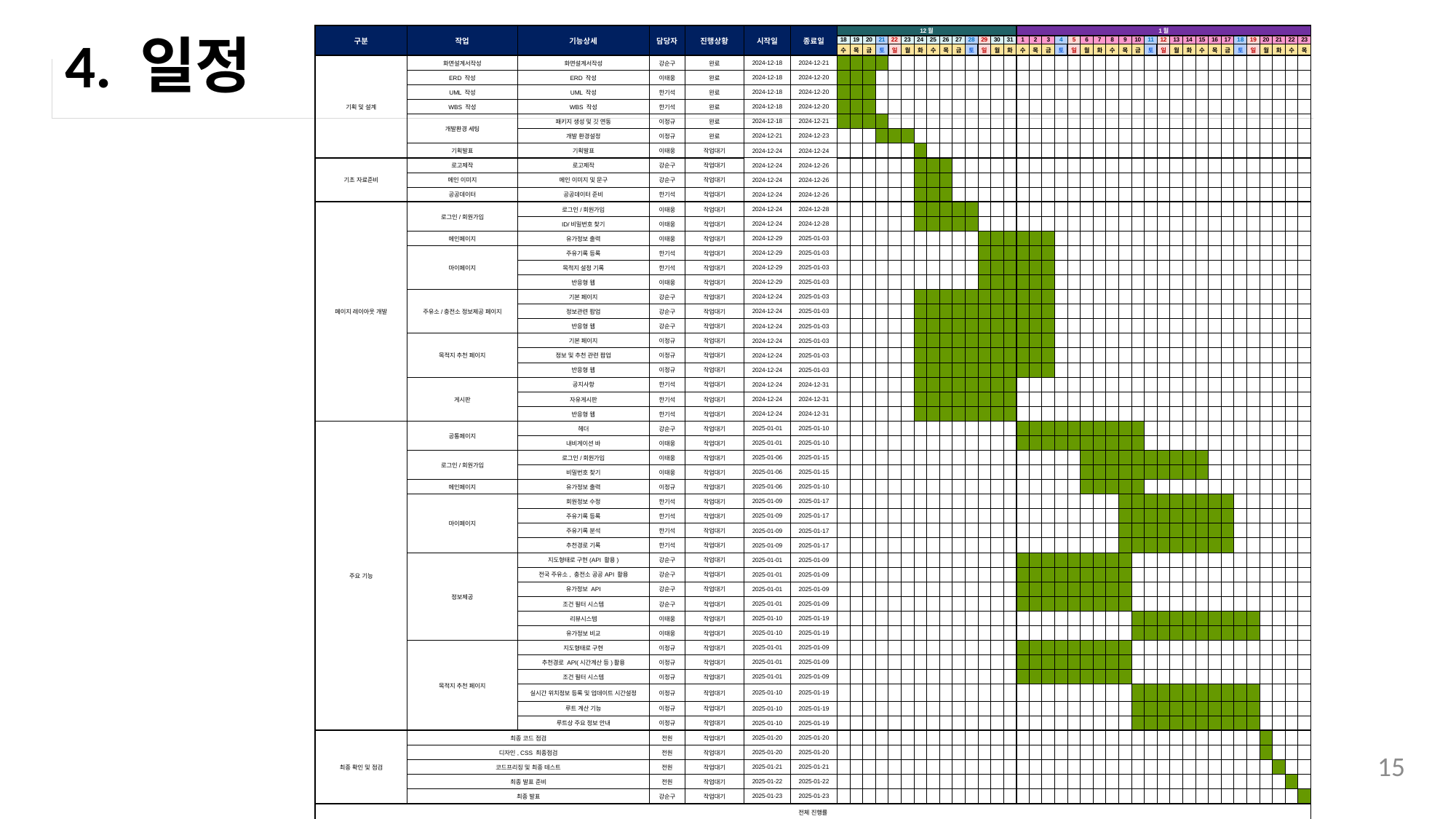

| 구분 | 작업 | 기능상세 | 담당자 | 진행상황 | 시작일 | 종료일 | 12월 |  |  |  |  |  |  |  |  |  |  |  |  |  | 1월 |  |  |  |  |  |  |  |  |  |  |  |  |  |  |  |  |  |  |  |  |  |  |
| --- | --- | --- | --- | --- | --- | --- | --- | --- | --- | --- | --- | --- | --- | --- | --- | --- | --- | --- | --- | --- | --- | --- | --- | --- | --- | --- | --- | --- | --- | --- | --- | --- | --- | --- | --- | --- | --- | --- | --- | --- | --- | --- | --- |
|  |  |  |  |  |  |  | 18 | 19 | 20 | 21 | 22 | 23 | 24 | 25 | 26 | 27 | 28 | 29 | 30 | 31 | 1 | 2 | 3 | 4 | 5 | 6 | 7 | 8 | 9 | 10 | 11 | 12 | 13 | 14 | 15 | 16 | 17 | 18 | 19 | 20 | 21 | 22 | 23 |
|  |  |  |  |  |  |  | 수 | 목 | 금 | 토 | 일 | 월 | 화 | 수 | 목 | 금 | 토 | 일 | 월 | 화 | 수 | 목 | 금 | 토 | 일 | 월 | 화 | 수 | 목 | 금 | 토 | 일 | 월 | 화 | 수 | 목 | 금 | 토 | 일 | 월 | 화 | 수 | 목 |
| 기획 및 설계 | 화면설계서작성 | 화면설계서작성 | 강순구 | 완료 | 2024-12-18 | 2024-12-21 |  |  |  |  |  |  |  |  |  |  |  |  |  |  |  |  |  |  |  |  |  |  |  |  |  |  |  |  |  |  |  |  |  |  |  |  |  |
|  | ERD 작성 | ERD 작성 | 이태웅 | 완료 | 2024-12-18 | 2024-12-20 |  |  |  |  |  |  |  |  |  |  |  |  |  |  |  |  |  |  |  |  |  |  |  |  |  |  |  |  |  |  |  |  |  |  |  |  |  |
|  | UML 작성 | UML 작성 | 한기석 | 완료 | 2024-12-18 | 2024-12-20 |  |  |  |  |  |  |  |  |  |  |  |  |  |  |  |  |  |  |  |  |  |  |  |  |  |  |  |  |  |  |  |  |  |  |  |  |  |
|  | WBS 작성 | WBS 작성 | 한기석 | 완료 | 2024-12-18 | 2024-12-20 |  |  |  |  |  |  |  |  |  |  |  |  |  |  |  |  |  |  |  |  |  |  |  |  |  |  |  |  |  |  |  |  |  |  |  |  |  |
|  | 개발환경 세팅 | 패키지 생성 및 깃 연동 | 이정규 | 완료 | 2024-12-18 | 2024-12-21 |  |  |  |  |  |  |  |  |  |  |  |  |  |  |  |  |  |  |  |  |  |  |  |  |  |  |  |  |  |  |  |  |  |  |  |  |  |
|  |  | 개발 환경설정 | 이정규 | 완료 | 2024-12-21 | 2024-12-23 |  |  |  |  |  |  |  |  |  |  |  |  |  |  |  |  |  |  |  |  |  |  |  |  |  |  |  |  |  |  |  |  |  |  |  |  |  |
|  | 기획발표 | 기획발표 | 이태웅 | 작업대기 | 2024-12-24 | 2024-12-24 |  |  |  |  |  |  |  |  |  |  |  |  |  |  |  |  |  |  |  |  |  |  |  |  |  |  |  |  |  |  |  |  |  |  |  |  |  |
| 기초 자료준비 | 로고제작 | 로고제작 | 강순구 | 작업대기 | 2024-12-24 | 2024-12-26 |  |  |  |  |  |  |  |  |  |  |  |  |  |  |  |  |  |  |  |  |  |  |  |  |  |  |  |  |  |  |  |  |  |  |  |  |  |
|  | 메인 이미지 | 메인 이미지 및 문구 | 강순구 | 작업대기 | 2024-12-24 | 2024-12-26 |  |  |  |  |  |  |  |  |  |  |  |  |  |  |  |  |  |  |  |  |  |  |  |  |  |  |  |  |  |  |  |  |  |  |  |  |  |
|  | 공공데이터 | 공공데이터 준비 | 한기석 | 작업대기 | 2024-12-24 | 2024-12-26 |  |  |  |  |  |  |  |  |  |  |  |  |  |  |  |  |  |  |  |  |  |  |  |  |  |  |  |  |  |  |  |  |  |  |  |  |  |
| 페이지 레이아웃 개발 | 로그인/회원가입 | 로그인/회원가입 | 이태웅 | 작업대기 | 2024-12-24 | 2024-12-28 |  |  |  |  |  |  |  |  |  |  |  |  |  |  |  |  |  |  |  |  |  |  |  |  |  |  |  |  |  |  |  |  |  |  |  |  |  |
|  |  | ID/비밀번호 찾기 | 이태웅 | 작업대기 | 2024-12-24 | 2024-12-28 |  |  |  |  |  |  |  |  |  |  |  |  |  |  |  |  |  |  |  |  |  |  |  |  |  |  |  |  |  |  |  |  |  |  |  |  |  |
|  | 메인페이지 | 유가정보 출력 | 이태웅 | 작업대기 | 2024-12-29 | 2025-01-03 |  |  |  |  |  |  |  |  |  |  |  |  |  |  |  |  |  |  |  |  |  |  |  |  |  |  |  |  |  |  |  |  |  |  |  |  |  |
|  | 마이페이지 | 주유기록 등록 | 한기석 | 작업대기 | 2024-12-29 | 2025-01-03 |  |  |  |  |  |  |  |  |  |  |  |  |  |  |  |  |  |  |  |  |  |  |  |  |  |  |  |  |  |  |  |  |  |  |  |  |  |
|  |  | 목적지 설정 기록 | 한기석 | 작업대기 | 2024-12-29 | 2025-01-03 |  |  |  |  |  |  |  |  |  |  |  |  |  |  |  |  |  |  |  |  |  |  |  |  |  |  |  |  |  |  |  |  |  |  |  |  |  |
|  |  | 반응형 웹 | 이태웅 | 작업대기 | 2024-12-29 | 2025-01-03 |  |  |  |  |  |  |  |  |  |  |  |  |  |  |  |  |  |  |  |  |  |  |  |  |  |  |  |  |  |  |  |  |  |  |  |  |  |
|  | 주유소/충전소 정보제공 페이지 | 기본 페이지 | 강순구 | 작업대기 | 2024-12-24 | 2025-01-03 |  |  |  |  |  |  |  |  |  |  |  |  |  |  |  |  |  |  |  |  |  |  |  |  |  |  |  |  |  |  |  |  |  |  |  |  |  |
|  |  | 정보관련 팝업 | 강순구 | 작업대기 | 2024-12-24 | 2025-01-03 |  |  |  |  |  |  |  |  |  |  |  |  |  |  |  |  |  |  |  |  |  |  |  |  |  |  |  |  |  |  |  |  |  |  |  |  |  |
|  |  | 반응형 웹 | 강순구 | 작업대기 | 2024-12-24 | 2025-01-03 |  |  |  |  |  |  |  |  |  |  |  |  |  |  |  |  |  |  |  |  |  |  |  |  |  |  |  |  |  |  |  |  |  |  |  |  |  |
|  | 목적지 추천 페이지 | 기본 페이지 | 이정규 | 작업대기 | 2024-12-24 | 2025-01-03 |  |  |  |  |  |  |  |  |  |  |  |  |  |  |  |  |  |  |  |  |  |  |  |  |  |  |  |  |  |  |  |  |  |  |  |  |  |
|  |  | 정보 및 추천 관련 팝업 | 이정규 | 작업대기 | 2024-12-24 | 2025-01-03 |  |  |  |  |  |  |  |  |  |  |  |  |  |  |  |  |  |  |  |  |  |  |  |  |  |  |  |  |  |  |  |  |  |  |  |  |  |
|  |  | 반응형 웹 | 이정규 | 작업대기 | 2024-12-24 | 2025-01-03 |  |  |  |  |  |  |  |  |  |  |  |  |  |  |  |  |  |  |  |  |  |  |  |  |  |  |  |  |  |  |  |  |  |  |  |  |  |
|  | 게시판 | 공지사항 | 한기석 | 작업대기 | 2024-12-24 | 2024-12-31 |  |  |  |  |  |  |  |  |  |  |  |  |  |  |  |  |  |  |  |  |  |  |  |  |  |  |  |  |  |  |  |  |  |  |  |  |  |
|  |  | 자유게시판 | 한기석 | 작업대기 | 2024-12-24 | 2024-12-31 |  |  |  |  |  |  |  |  |  |  |  |  |  |  |  |  |  |  |  |  |  |  |  |  |  |  |  |  |  |  |  |  |  |  |  |  |  |
|  |  | 반응형 웹 | 한기석 | 작업대기 | 2024-12-24 | 2024-12-31 |  |  |  |  |  |  |  |  |  |  |  |  |  |  |  |  |  |  |  |  |  |  |  |  |  |  |  |  |  |  |  |  |  |  |  |  |  |
| 주요 기능 | 공통페이지 | 헤더 | 강순구 | 작업대기 | 2025-01-01 | 2025-01-10 |  |  |  |  |  |  |  |  |  |  |  |  |  |  |  |  |  |  |  |  |  |  |  |  |  |  |  |  |  |  |  |  |  |  |  |  |  |
|  |  | 내비게이션 바 | 이태웅 | 작업대기 | 2025-01-01 | 2025-01-10 |  |  |  |  |  |  |  |  |  |  |  |  |  |  |  |  |  |  |  |  |  |  |  |  |  |  |  |  |  |  |  |  |  |  |  |  |  |
|  | 로그인/회원가입 | 로그인/회원가입 | 이태웅 | 작업대기 | 2025-01-06 | 2025-01-15 |  |  |  |  |  |  |  |  |  |  |  |  |  |  |  |  |  |  |  |  |  |  |  |  |  |  |  |  |  |  |  |  |  |  |  |  |  |
|  |  | 비밀번호 찾기 | 이태웅 | 작업대기 | 2025-01-06 | 2025-01-15 |  |  |  |  |  |  |  |  |  |  |  |  |  |  |  |  |  |  |  |  |  |  |  |  |  |  |  |  |  |  |  |  |  |  |  |  |  |
|  | 메인페이지 | 유가정보 출력 | 이정규 | 작업대기 | 2025-01-06 | 2025-01-10 |  |  |  |  |  |  |  |  |  |  |  |  |  |  |  |  |  |  |  |  |  |  |  |  |  |  |  |  |  |  |  |  |  |  |  |  |  |
|  | 마이페이지 | 회원정보 수정 | 한기석 | 작업대기 | 2025-01-09 | 2025-01-17 |  |  |  |  |  |  |  |  |  |  |  |  |  |  |  |  |  |  |  |  |  |  |  |  |  |  |  |  |  |  |  |  |  |  |  |  |  |
|  |  | 주유기록 등록 | 한기석 | 작업대기 | 2025-01-09 | 2025-01-17 |  |  |  |  |  |  |  |  |  |  |  |  |  |  |  |  |  |  |  |  |  |  |  |  |  |  |  |  |  |  |  |  |  |  |  |  |  |
|  |  | 주유기록 분석 | 한기석 | 작업대기 | 2025-01-09 | 2025-01-17 |  |  |  |  |  |  |  |  |  |  |  |  |  |  |  |  |  |  |  |  |  |  |  |  |  |  |  |  |  |  |  |  |  |  |  |  |  |
|  |  | 추천경로 기록 | 한기석 | 작업대기 | 2025-01-09 | 2025-01-17 |  |  |  |  |  |  |  |  |  |  |  |  |  |  |  |  |  |  |  |  |  |  |  |  |  |  |  |  |  |  |  |  |  |  |  |  |  |
|  | 정보제공 | 지도형태로 구현(API 활용) | 강순구 | 작업대기 | 2025-01-01 | 2025-01-09 |  |  |  |  |  |  |  |  |  |  |  |  |  |  |  |  |  |  |  |  |  |  |  |  |  |  |  |  |  |  |  |  |  |  |  |  |  |
|  |  | 전국 주유소, 충전소 공공API 활용 | 강순구 | 작업대기 | 2025-01-01 | 2025-01-09 |  |  |  |  |  |  |  |  |  |  |  |  |  |  |  |  |  |  |  |  |  |  |  |  |  |  |  |  |  |  |  |  |  |  |  |  |  |
|  |  | 유가정보 API | 강순구 | 작업대기 | 2025-01-01 | 2025-01-09 |  |  |  |  |  |  |  |  |  |  |  |  |  |  |  |  |  |  |  |  |  |  |  |  |  |  |  |  |  |  |  |  |  |  |  |  |  |
|  |  | 조건 필터 시스템 | 강순구 | 작업대기 | 2025-01-01 | 2025-01-09 |  |  |  |  |  |  |  |  |  |  |  |  |  |  |  |  |  |  |  |  |  |  |  |  |  |  |  |  |  |  |  |  |  |  |  |  |  |
|  |  | 리뷰시스템 | 이태웅 | 작업대기 | 2025-01-10 | 2025-01-19 |  |  |  |  |  |  |  |  |  |  |  |  |  |  |  |  |  |  |  |  |  |  |  |  |  |  |  |  |  |  |  |  |  |  |  |  |  |
|  |  | 유가정보 비교 | 이태웅 | 작업대기 | 2025-01-10 | 2025-01-19 |  |  |  |  |  |  |  |  |  |  |  |  |  |  |  |  |  |  |  |  |  |  |  |  |  |  |  |  |  |  |  |  |  |  |  |  |  |
|  | 목적지 추천 페이지 | 지도형태로 구현 | 이정규 | 작업대기 | 2025-01-01 | 2025-01-09 |  |  |  |  |  |  |  |  |  |  |  |  |  |  |  |  |  |  |  |  |  |  |  |  |  |  |  |  |  |  |  |  |  |  |  |  |  |
|  |  | 추천경로 API(시간계산 등)활용 | 이정규 | 작업대기 | 2025-01-01 | 2025-01-09 |  |  |  |  |  |  |  |  |  |  |  |  |  |  |  |  |  |  |  |  |  |  |  |  |  |  |  |  |  |  |  |  |  |  |  |  |  |
|  |  | 조건 필터 시스템 | 이정규 | 작업대기 | 2025-01-01 | 2025-01-09 |  |  |  |  |  |  |  |  |  |  |  |  |  |  |  |  |  |  |  |  |  |  |  |  |  |  |  |  |  |  |  |  |  |  |  |  |  |
|  |  | 실시간 위치정보 등록 및 업데이트 시간설정 | 이정규 | 작업대기 | 2025-01-10 | 2025-01-19 |  |  |  |  |  |  |  |  |  |  |  |  |  |  |  |  |  |  |  |  |  |  |  |  |  |  |  |  |  |  |  |  |  |  |  |  |  |
|  |  | 루트 계산 기능 | 이정규 | 작업대기 | 2025-01-10 | 2025-01-19 |  |  |  |  |  |  |  |  |  |  |  |  |  |  |  |  |  |  |  |  |  |  |  |  |  |  |  |  |  |  |  |  |  |  |  |  |  |
|  |  | 루트상 주요 정보 안내 | 이정규 | 작업대기 | 2025-01-10 | 2025-01-19 |  |  |  |  |  |  |  |  |  |  |  |  |  |  |  |  |  |  |  |  |  |  |  |  |  |  |  |  |  |  |  |  |  |  |  |  |  |
| 최종 확인 및 점검 | 최종 코드 점검 |  | 전원 | 작업대기 | 2025-01-20 | 2025-01-20 |  |  |  |  |  |  |  |  |  |  |  |  |  |  |  |  |  |  |  |  |  |  |  |  |  |  |  |  |  |  |  |  |  |  |  |  |  |
|  | 디자인, CSS 최종점검 |  | 전원 | 작업대기 | 2025-01-20 | 2025-01-20 |  |  |  |  |  |  |  |  |  |  |  |  |  |  |  |  |  |  |  |  |  |  |  |  |  |  |  |  |  |  |  |  |  |  |  |  |  |
|  | 코드프리징 및 최종 테스트 |  | 전원 | 작업대기 | 2025-01-21 | 2025-01-21 |  |  |  |  |  |  |  |  |  |  |  |  |  |  |  |  |  |  |  |  |  |  |  |  |  |  |  |  |  |  |  |  |  |  |  |  |  |
|  | 최종 발표 준비 |  | 전원 | 작업대기 | 2025-01-22 | 2025-01-22 |  |  |  |  |  |  |  |  |  |  |  |  |  |  |  |  |  |  |  |  |  |  |  |  |  |  |  |  |  |  |  |  |  |  |  |  |  |
|  | 최종 발표 |  | 강순구 | 작업대기 | 2025-01-23 | 2025-01-23 |  |  |  |  |  |  |  |  |  |  |  |  |  |  |  |  |  |  |  |  |  |  |  |  |  |  |  |  |  |  |  |  |  |  |  |  |  |
| 전체 진행률 |  |  |  |  |  |  |  |  |  |  |  |  |  |  |  |  |  |  |  |  |  |  |  |  |  |  |  |  |  |  |  |  |  |  |  |  |  |  |  |  |  |  |  |
# 4. 일정
15